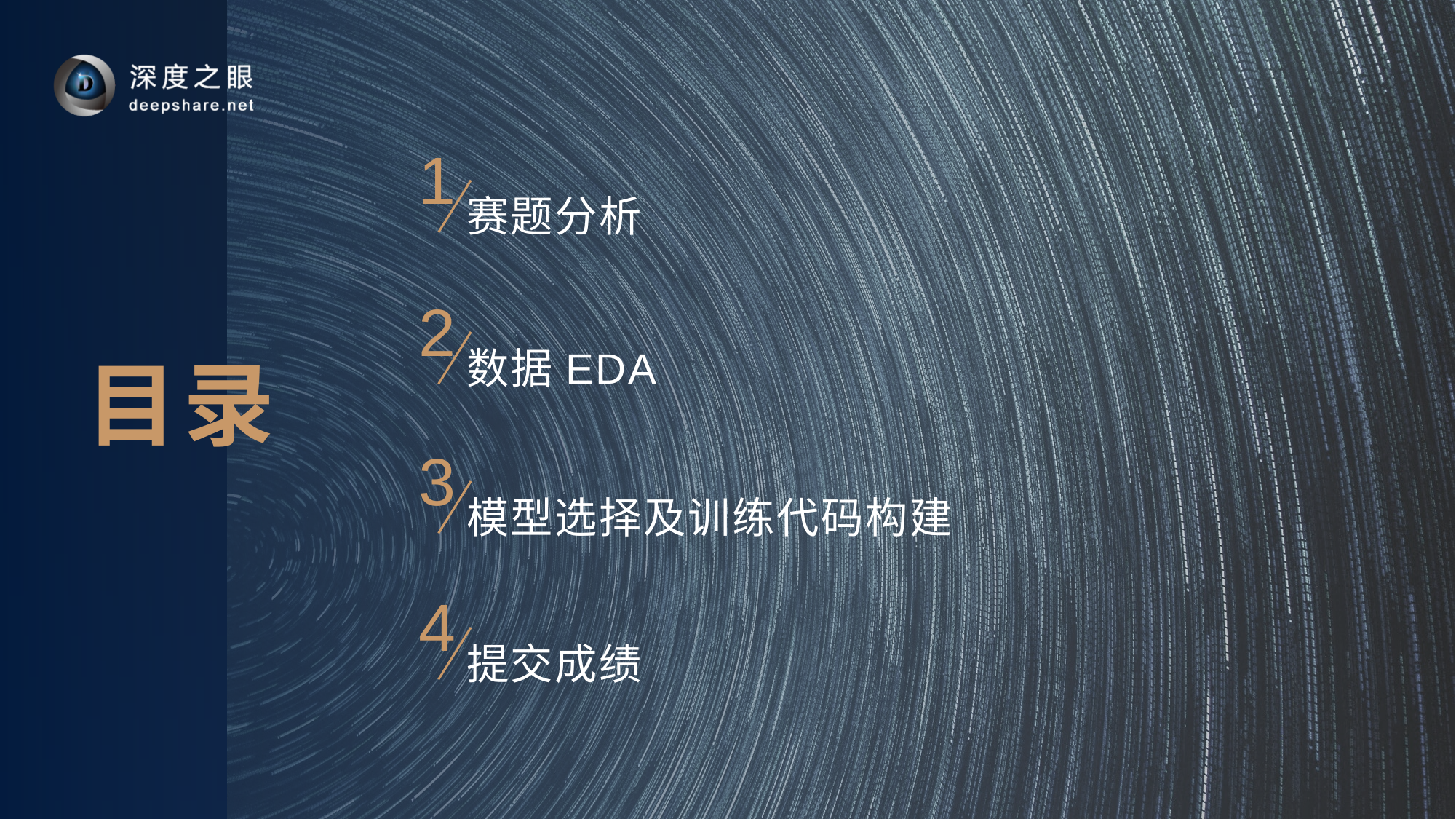

1
赛题分析
2
数据EDA
3
模型选择及训练代码构建
4
提交成绩